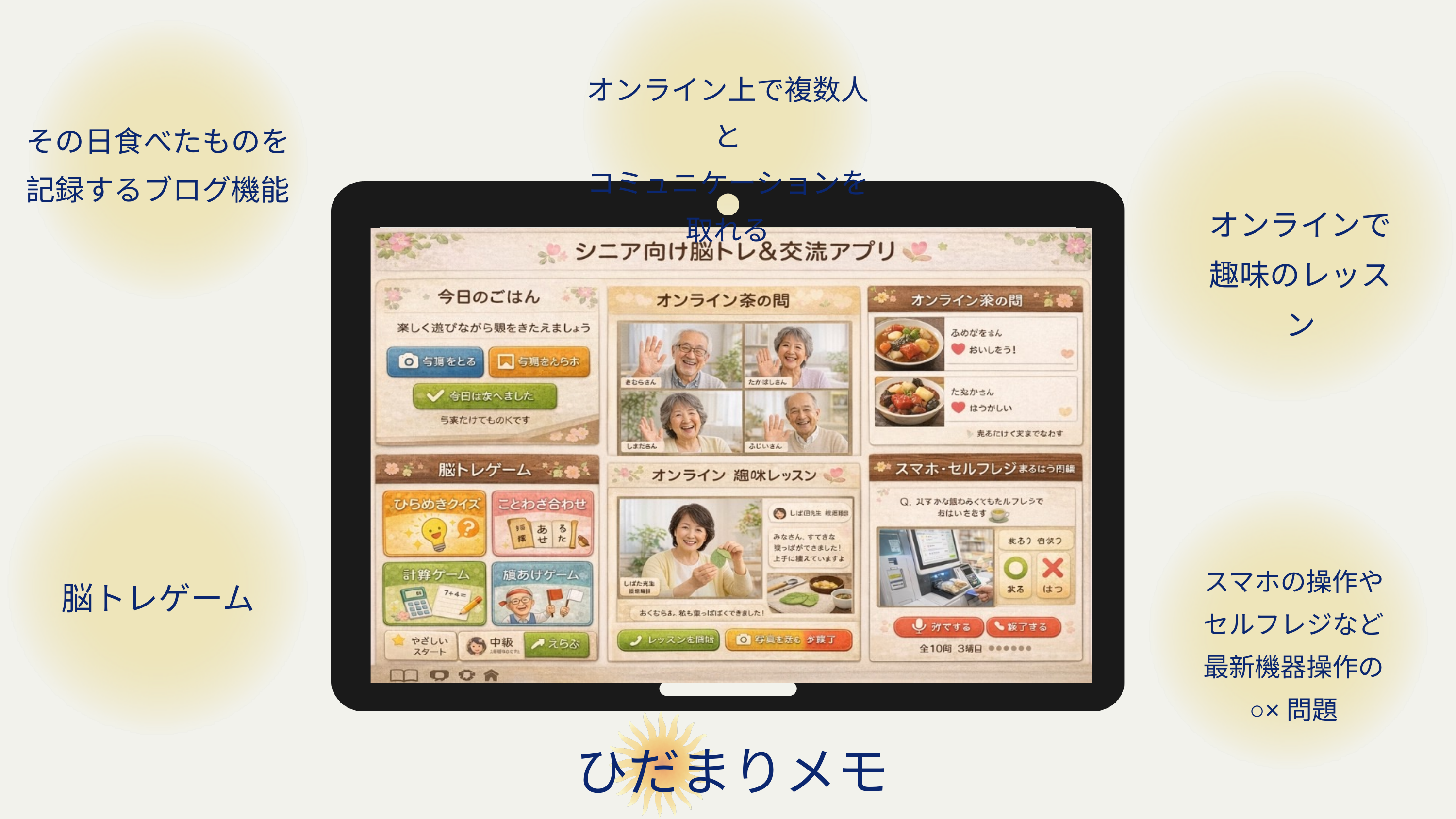

オンライン上で複数人と
コミュニケーションを取れる

その日食べたものを
記録するブログ機能

オンラインで
趣味のレッスン

スマホの操作や
セルフレジなど
最新機器操作の
○×問題
脳トレゲーム

ひだまりメモリー